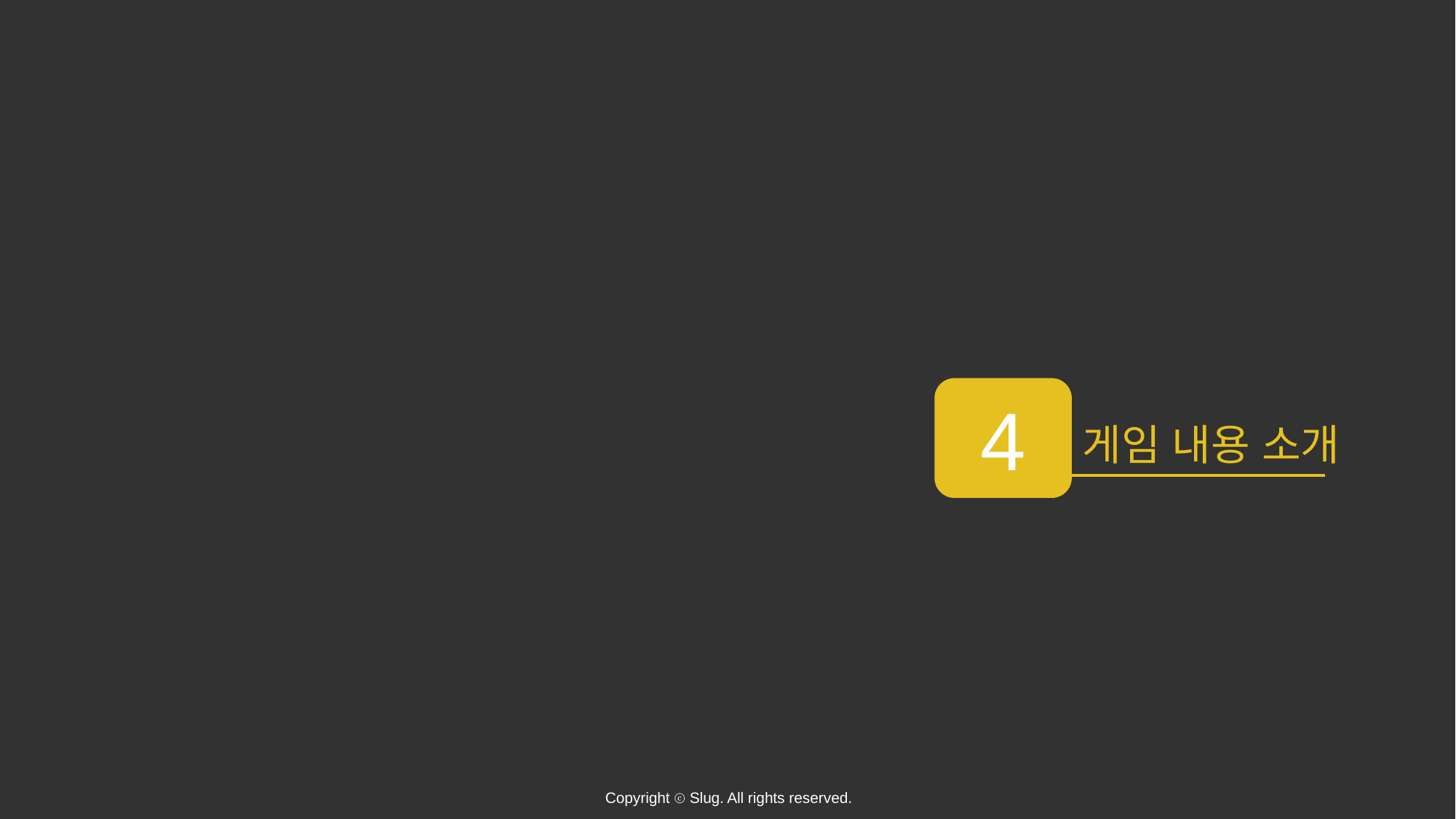

4
게임 내용 소개
Copyright ⓒ Slug. All rights reserved.